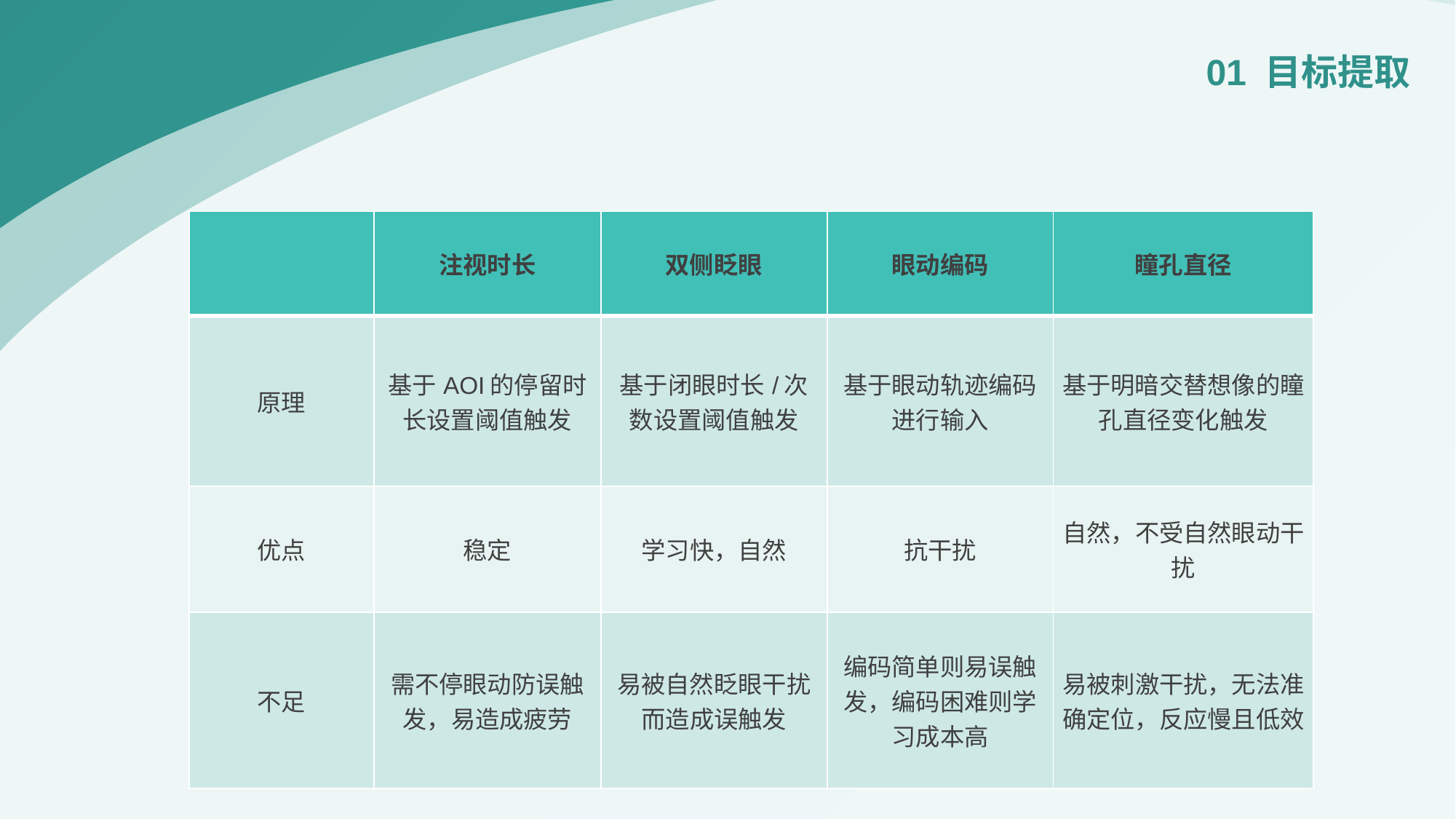

01 目标提取
|  | 注视时长 | 双侧眨眼 | 眼动编码 | 瞳孔直径 |
| --- | --- | --- | --- | --- |
| 原理 | 基于AOI的停留时长设置阈值触发 | 基于闭眼时长/次数设置阈值触发 | 基于眼动轨迹编码进行输入 | 基于明暗交替想像的瞳孔直径变化触发 |
| 优点 | 稳定 | 学习快，自然 | 抗干扰 | 自然，不受自然眼动干扰 |
| 不足 | 需不停眼动防误触发，易造成疲劳 | 易被自然眨眼干扰而造成误触发 | 编码简单则易误触发，编码困难则学习成本高 | 易被刺激干扰，无法准确定位，反应慢且低效 |